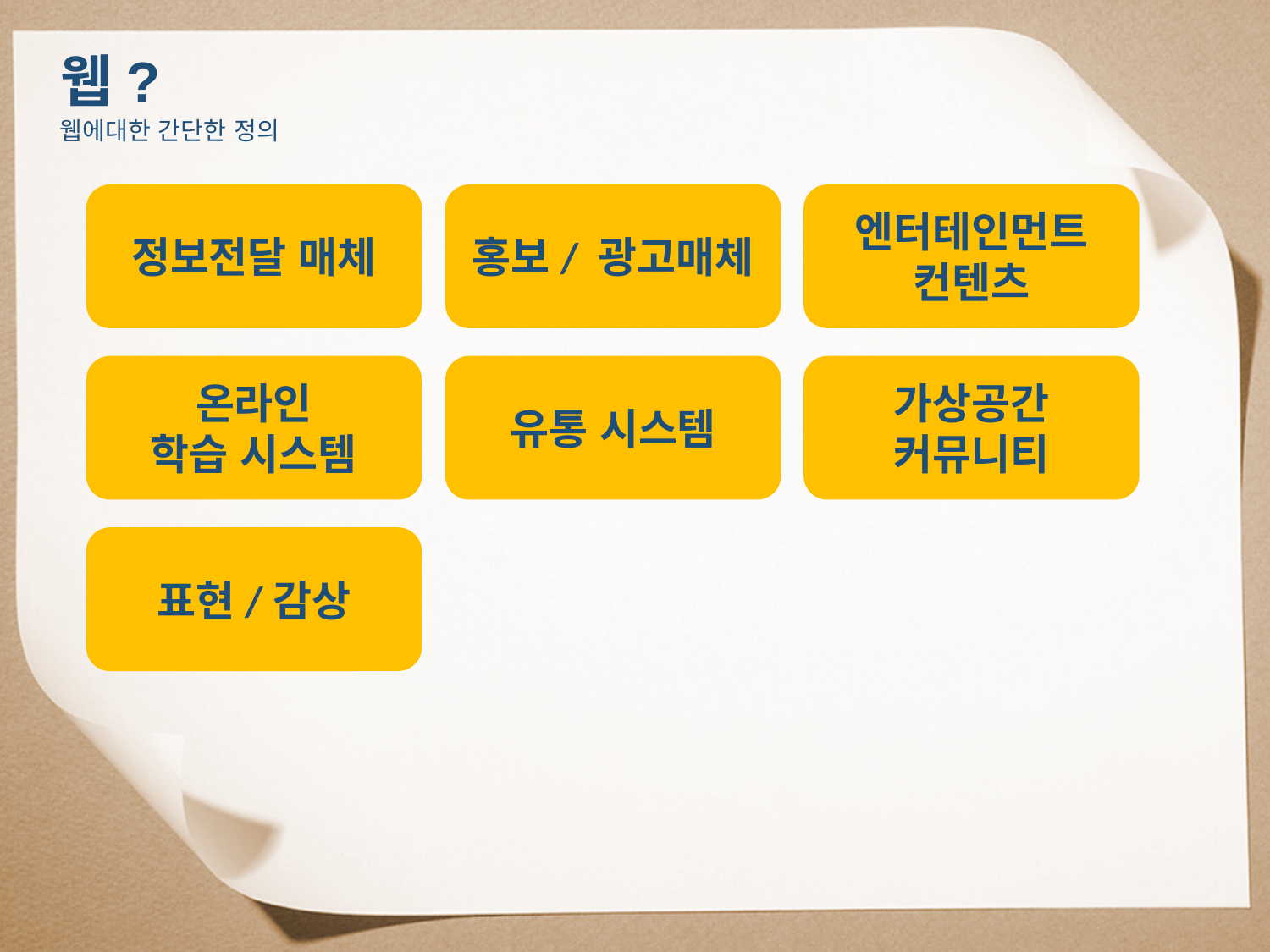

웹?
웹에대한 간단한 정의
정보전달 매체
홍보/ 광고매체
엔터테인먼트
컨텐츠
온라인
학습 시스템
유통 시스템
가상공간
커뮤니티
표현/감상